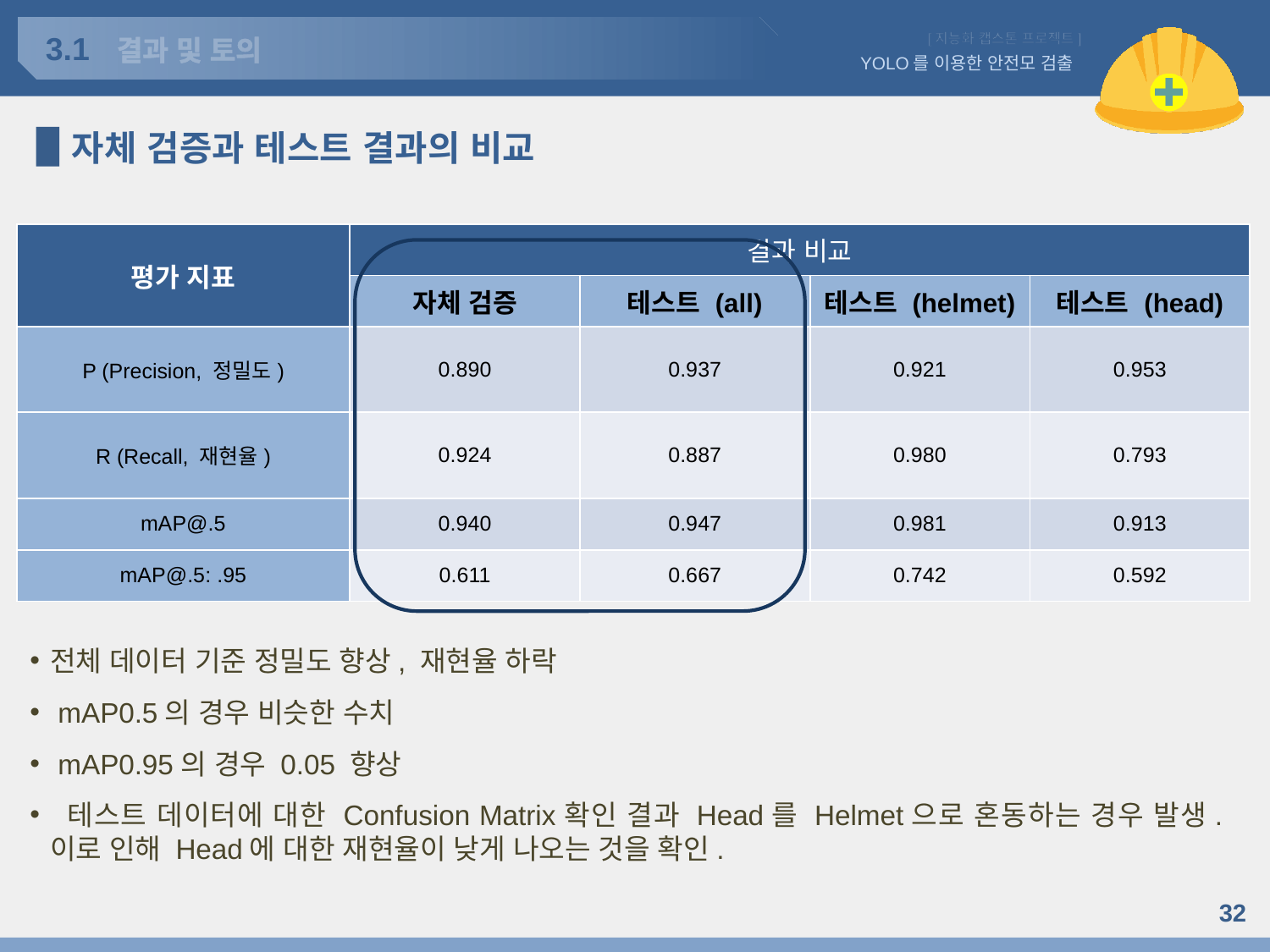

3.1
# 결과 및 토의
자체 검증과 테스트 결과의 비교

| 평가 지표 | 결과 비교 | 결과값 |  |  |
| --- | --- | --- | --- | --- |
|  | 자체 검증 | 테스트 (all) | 테스트 (helmet) | 테스트 (head) |
| P (Precision, 정밀도) | 0.890 | 0.937 | 0.921 | 0.953 |
| R (Recall, 재현율) | 0.924 | 0.887 | 0.980 | 0.793 |
| mAP@.5 | 0.940 | 0.947 | 0.981 | 0.913 |
| mAP@.5: .95 | 0.611 | 0.667 | 0.742 | 0.592 |

전체 데이터 기준 정밀도 향상, 재현율 하락
 mAP0.5의 경우 비슷한 수치
 mAP0.95의 경우 0.05 향상
 테스트 데이터에 대한 Confusion Matrix확인 결과 Head를 Helmet으로 혼동하는 경우 발생. 이로 인해 Head에 대한 재현율이 낮게 나오는 것을 확인.
32